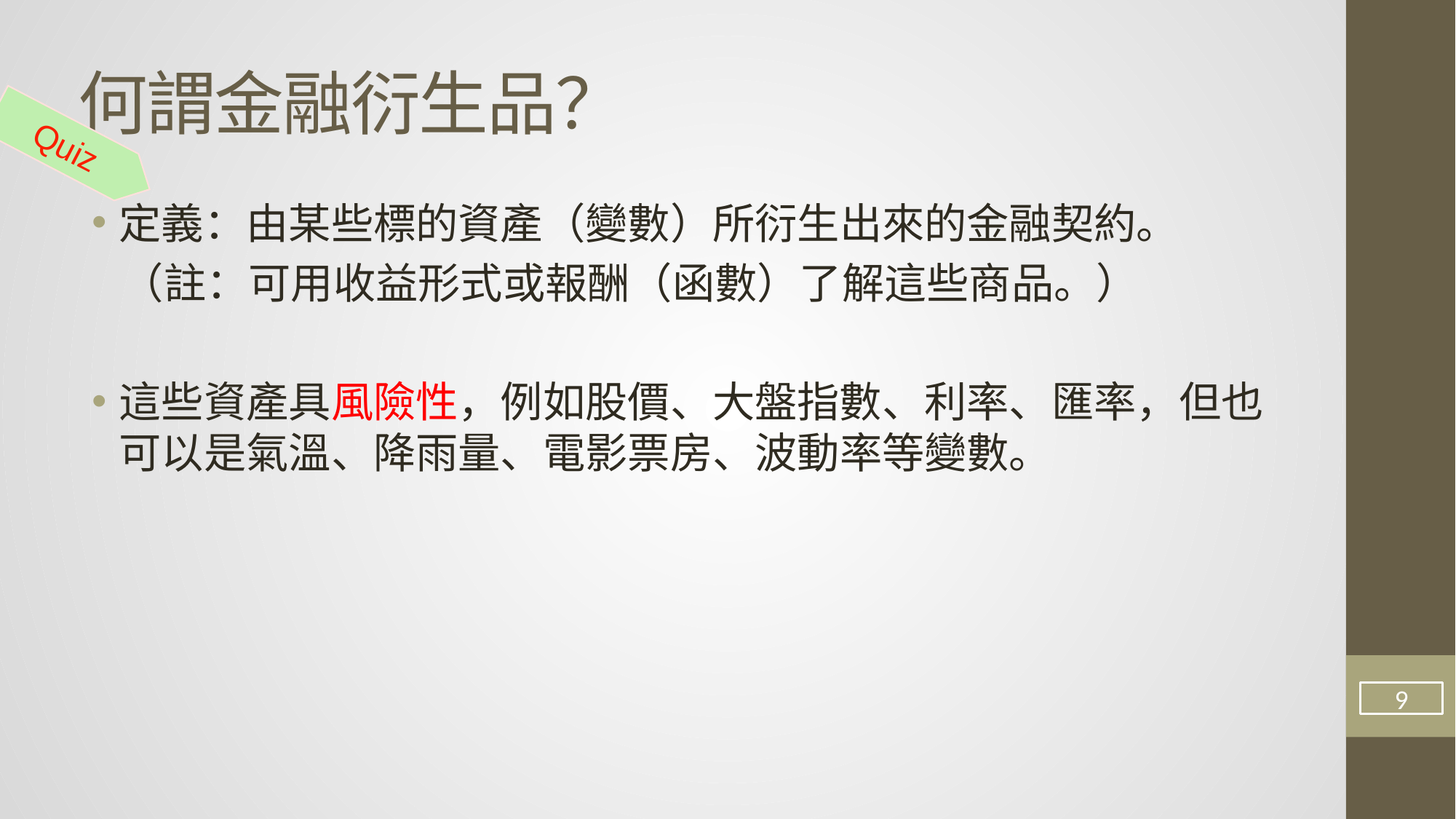

# 何謂金融衍生品？
Quiz

定義：由某些標的資產（變數）所衍生出來的金融契約。
  （註：可用收益形式或報酬（函數）了解這些商品。）

這些資產具風險性，例如股價、大盤指數、利率、匯率，但也可以是氣溫、降雨量、電影票房、波動率等變數。
9